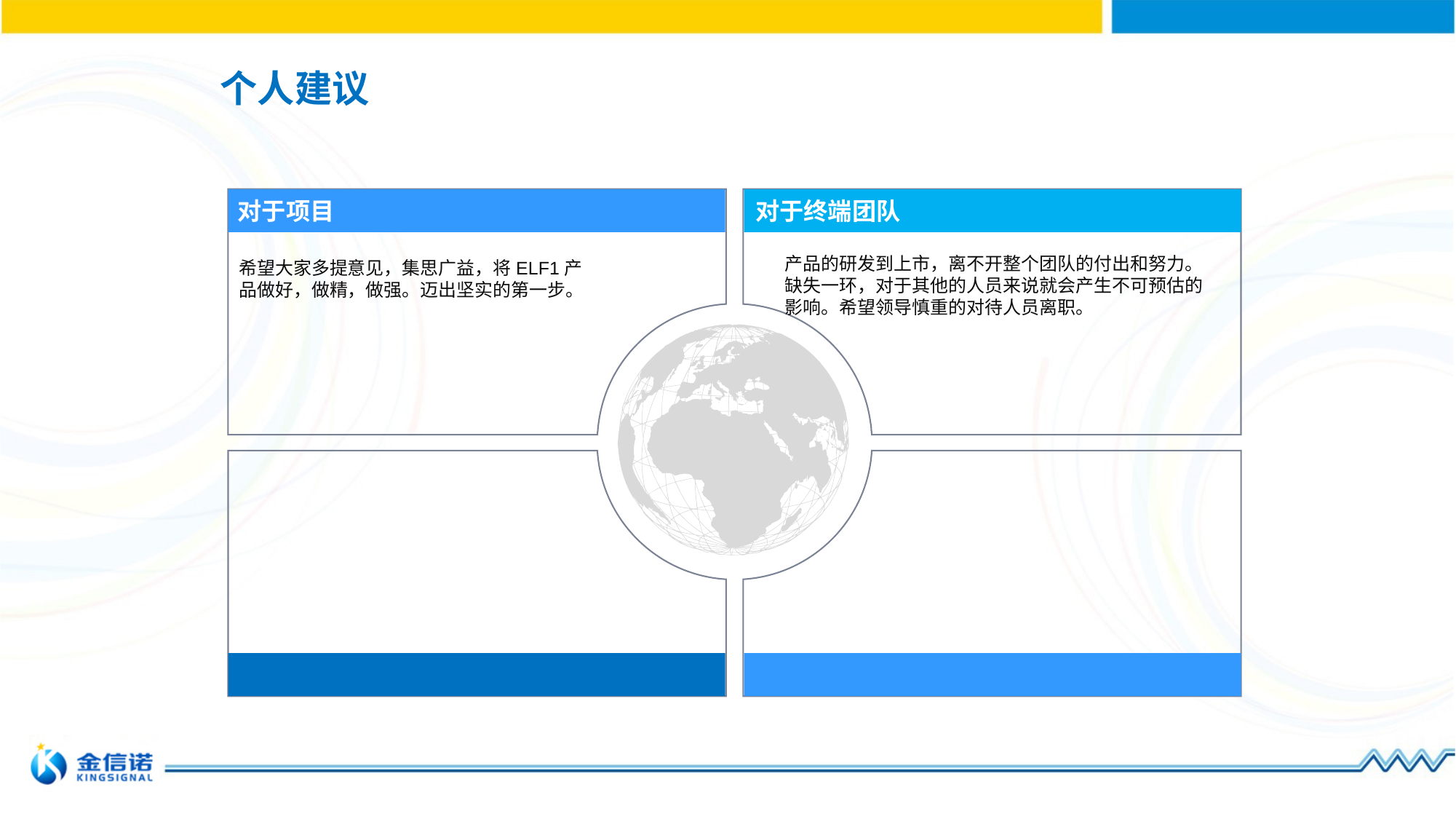

# 个人建议
对于项目

对于终端团队
产品的研发到上市，离不开整个团队的付出和努力。缺失一环，对于其他的人员来说就会产生不可预估的影响。希望领导慎重的对待人员离职。
希望大家多提意见，集思广益，将ELF1产品做好，做精，做强。迈出坚实的第一步。